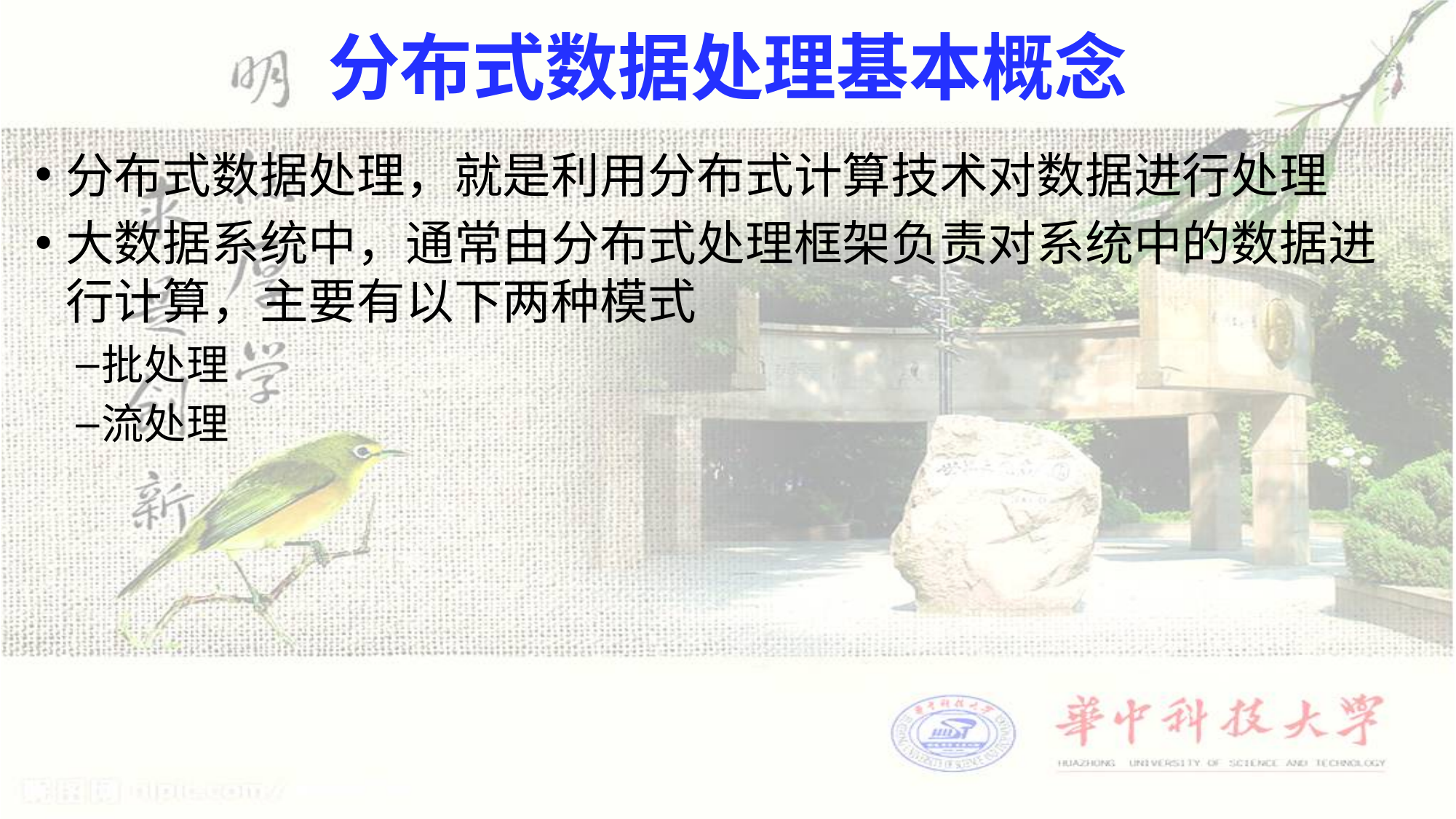

# 分布式数据处理基本概念
分布式数据处理，就是利用分布式计算技术对数据进行处理
大数据系统中，通常由分布式处理框架负责对系统中的数据进行计算，主要有以下两种模式
批处理
流处理